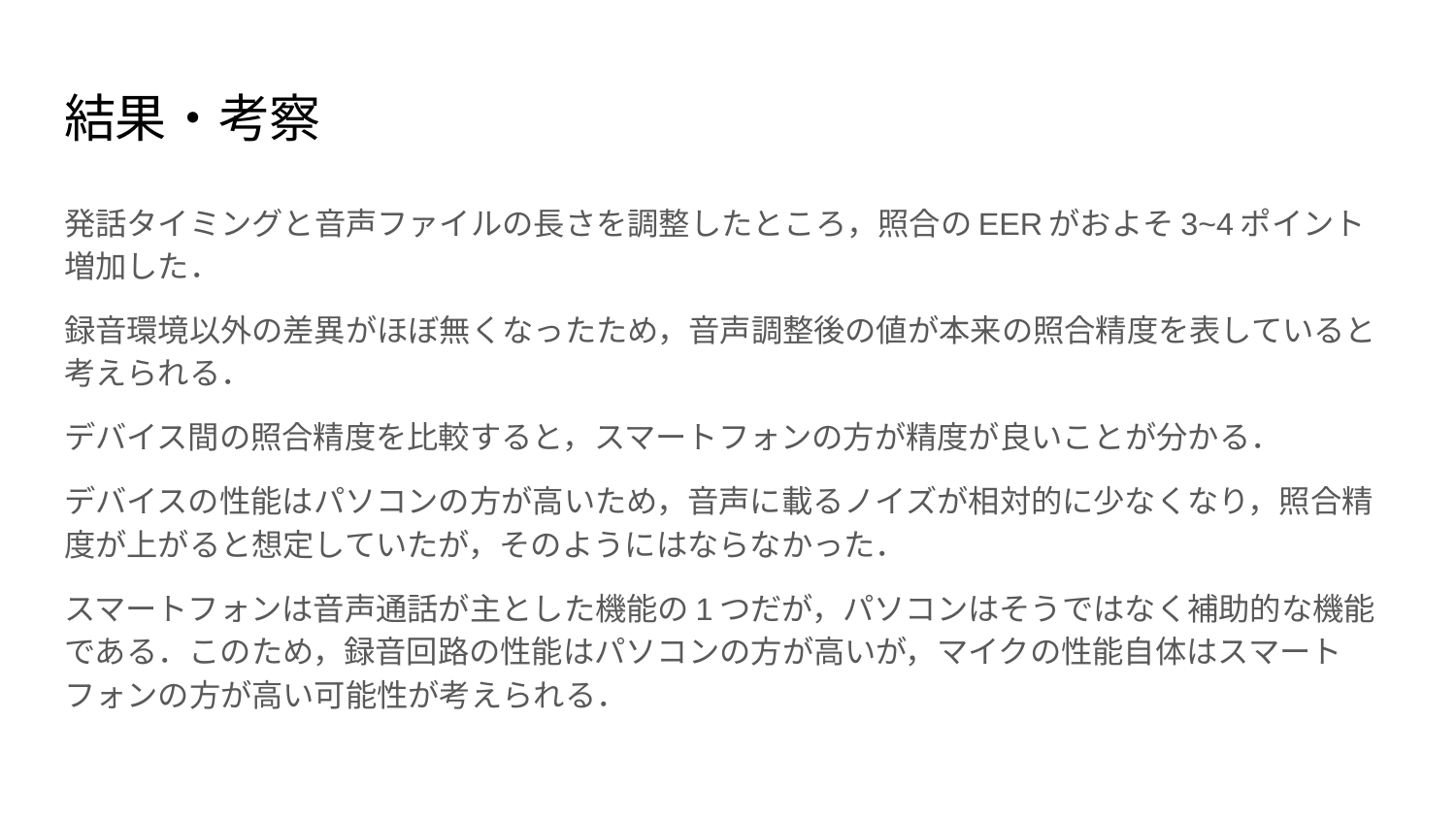

# 結果・考察
発話タイミングと音声ファイルの長さを調整したところ，照合のEERがおよそ3~4ポイント増加した．
録音環境以外の差異がほぼ無くなったため，音声調整後の値が本来の照合精度を表していると考えられる．
デバイス間の照合精度を比較すると，スマートフォンの方が精度が良いことが分かる．
デバイスの性能はパソコンの方が高いため，音声に載るノイズが相対的に少なくなり，照合精度が上がると想定していたが，そのようにはならなかった．
スマートフォンは音声通話が主とした機能の1つだが，パソコンはそうではなく補助的な機能である．このため，録音回路の性能はパソコンの方が高いが，マイクの性能自体はスマートフォンの方が高い可能性が考えられる．